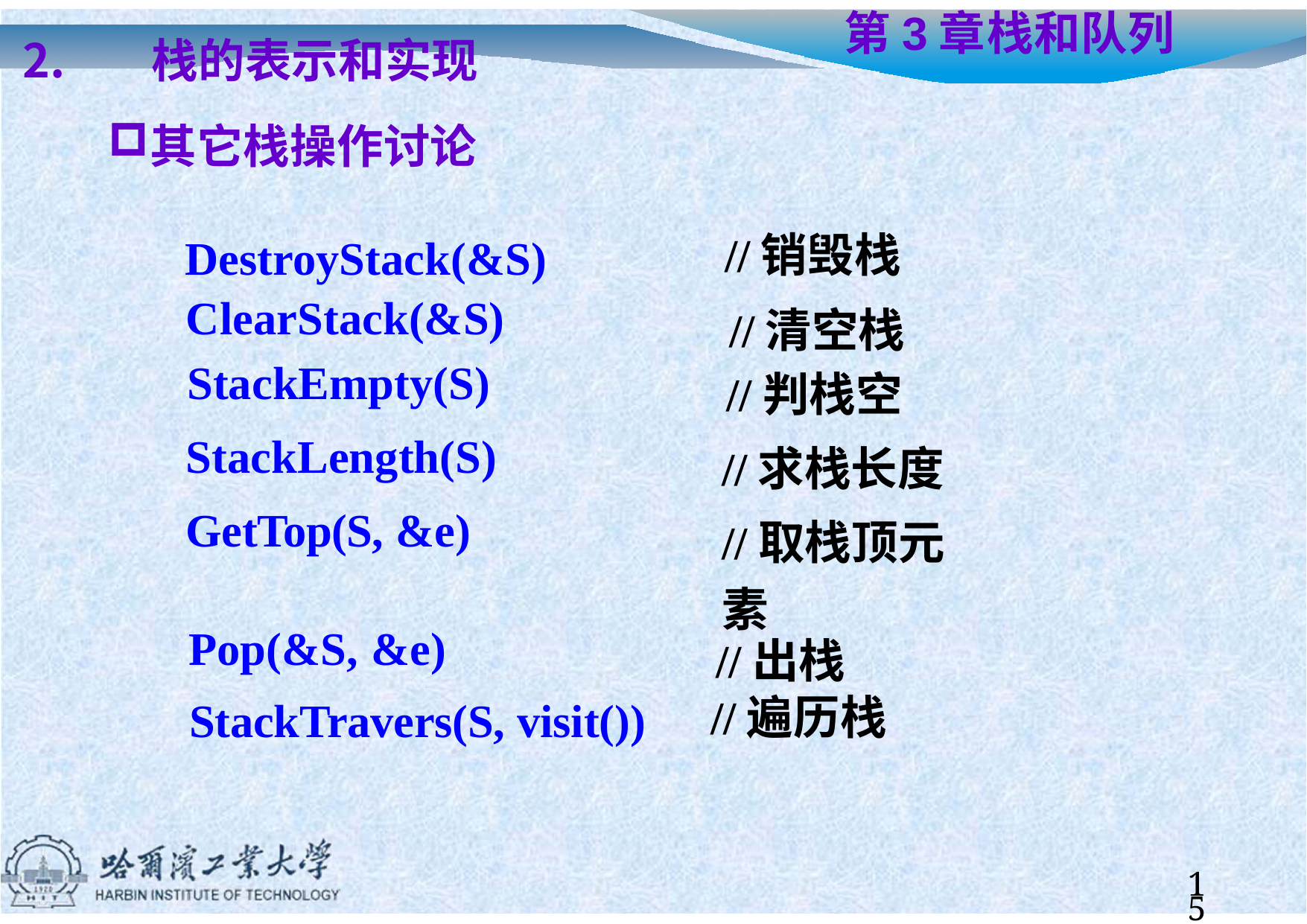

栈的表示和实现
其它栈操作讨论
# 第3章	栈和队列

| DestroyStack(&S) | //销毁栈 |
| --- | --- |
| ClearStack(&S) | //清空栈 |
| StackEmpty(S) | //判栈空 |
| StackLength(S) | //求栈长度 |
| GetTop(S, &e) | //取栈顶元素 |
| Pop(&S, &e) | //出栈 |
| StackTravers(S, visit()) | //遍历栈 |

15